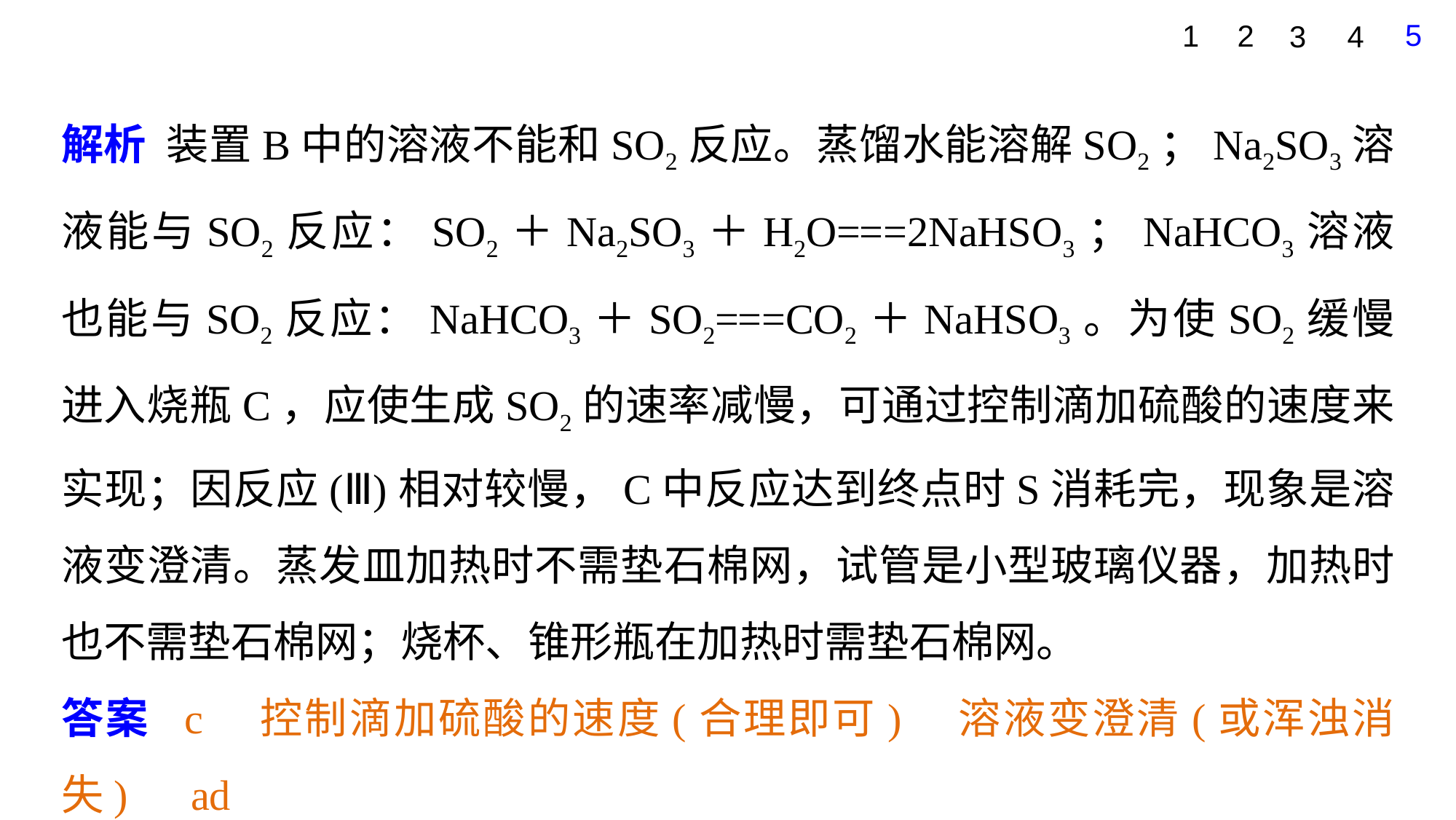

5
1
2
3
4
解析  装置B中的溶液不能和SO2反应。蒸馏水能溶解SO2；Na2SO3溶液能与SO2反应：SO2＋Na2SO3＋H2O===2NaHSO3；NaHCO3溶液也能与SO2反应：NaHCO3＋SO2===CO2＋NaHSO3。为使SO2缓慢进入烧瓶C，应使生成SO2的速率减慢，可通过控制滴加硫酸的速度来实现；因反应(Ⅲ)相对较慢，C中反应达到终点时S消耗完，现象是溶液变澄清。蒸发皿加热时不需垫石棉网，试管是小型玻璃仪器，加热时也不需垫石棉网；烧杯、锥形瓶在加热时需垫石棉网。
答案  c　控制滴加硫酸的速度(合理即可)　溶液变澄清(或浑浊消失)　ad